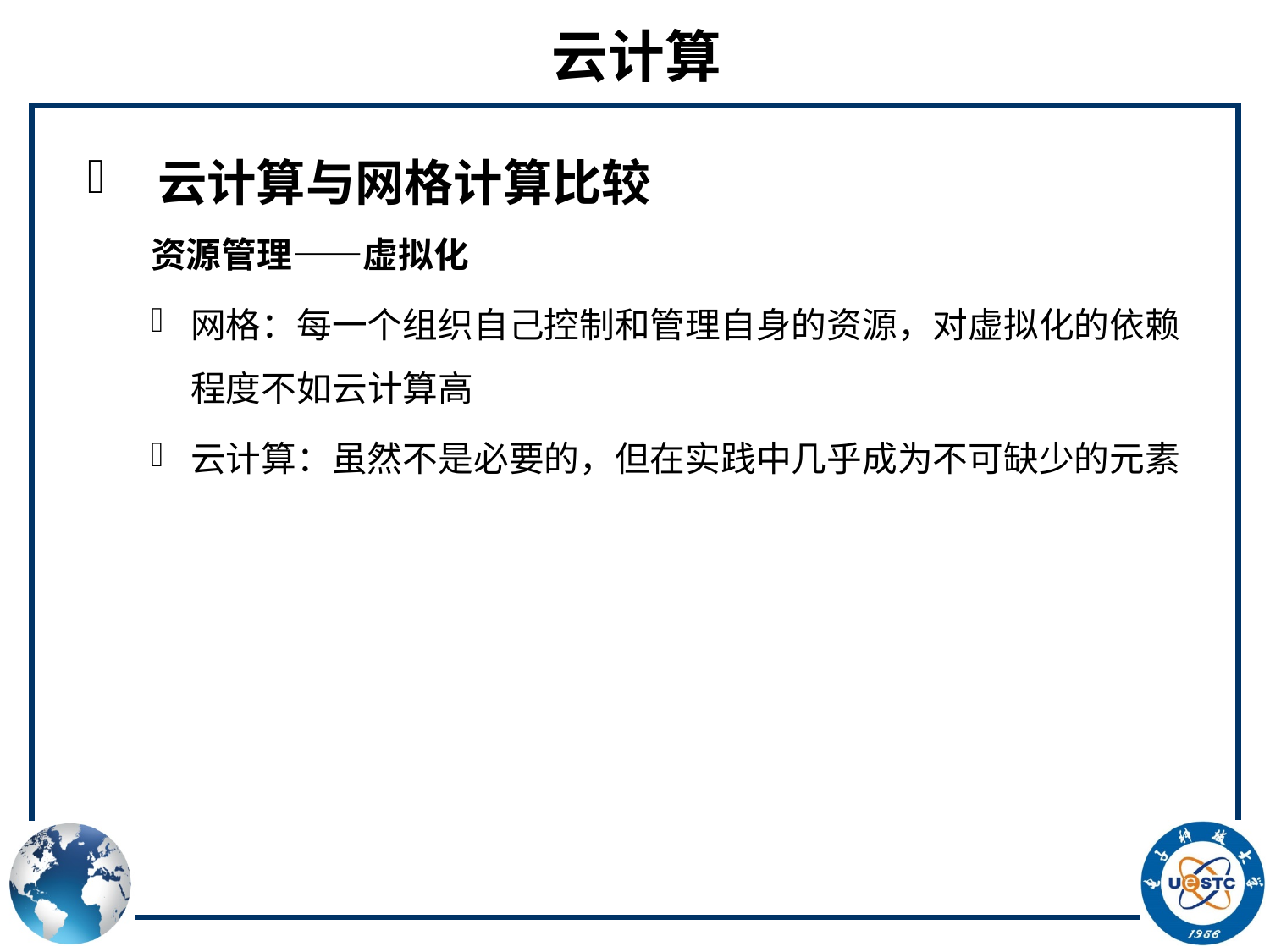

# 云计算
 云计算与网格计算比较
资源管理——虚拟化
网格：每一个组织自己控制和管理自身的资源，对虚拟化的依赖程度不如云计算高
云计算：虽然不是必要的，但在实践中几乎成为不可缺少的元素